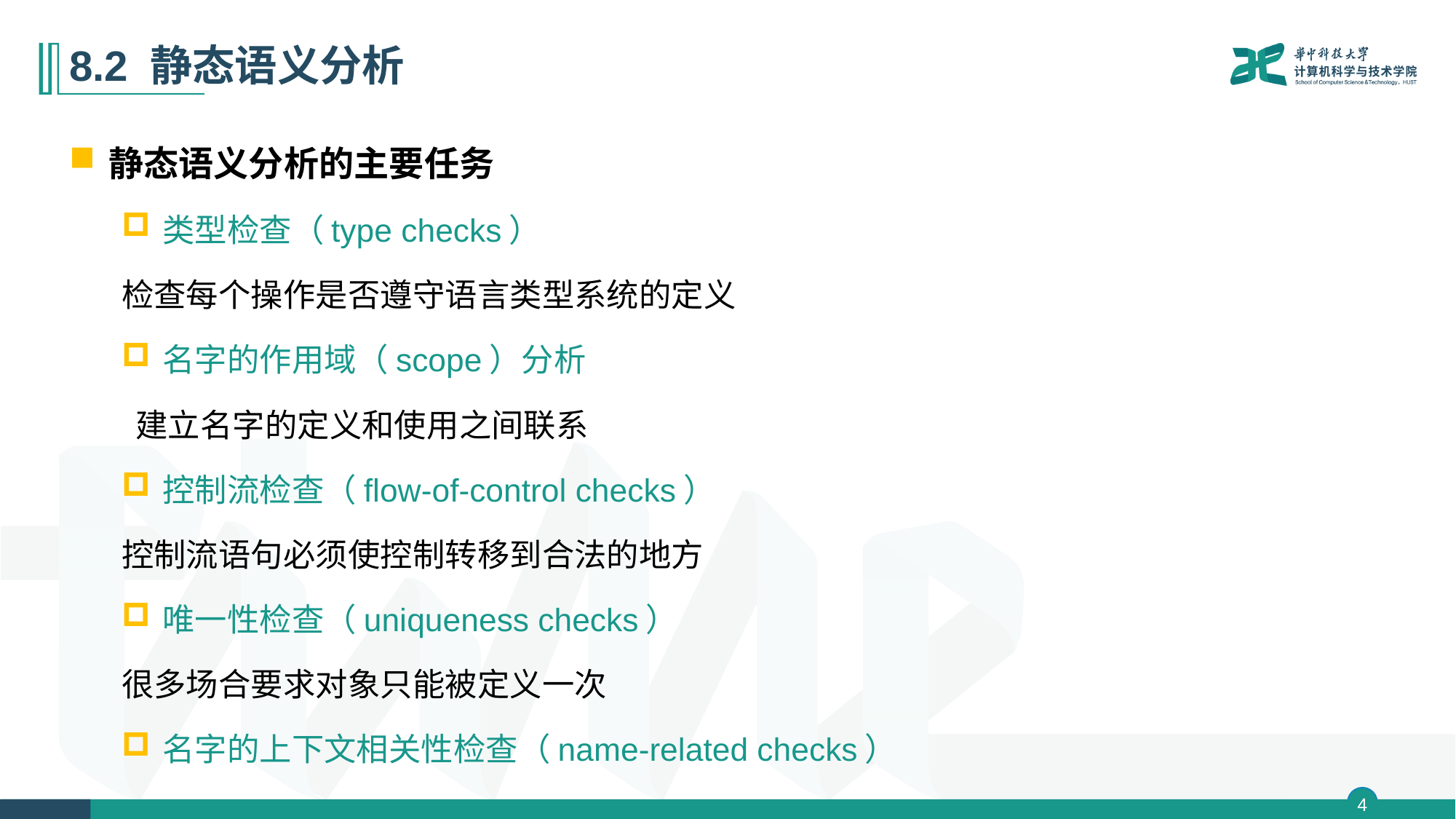

# 8.2 静态语义分析
静态语义分析的主要任务
类型检查（type checks）
检查每个操作是否遵守语言类型系统的定义
名字的作用域（scope）分析
 建立名字的定义和使用之间联系
控制流检查（flow-of-control checks）
控制流语句必须使控制转移到合法的地方
唯一性检查（uniqueness checks）
很多场合要求对象只能被定义一次
名字的上下文相关性检查（name-related checks）